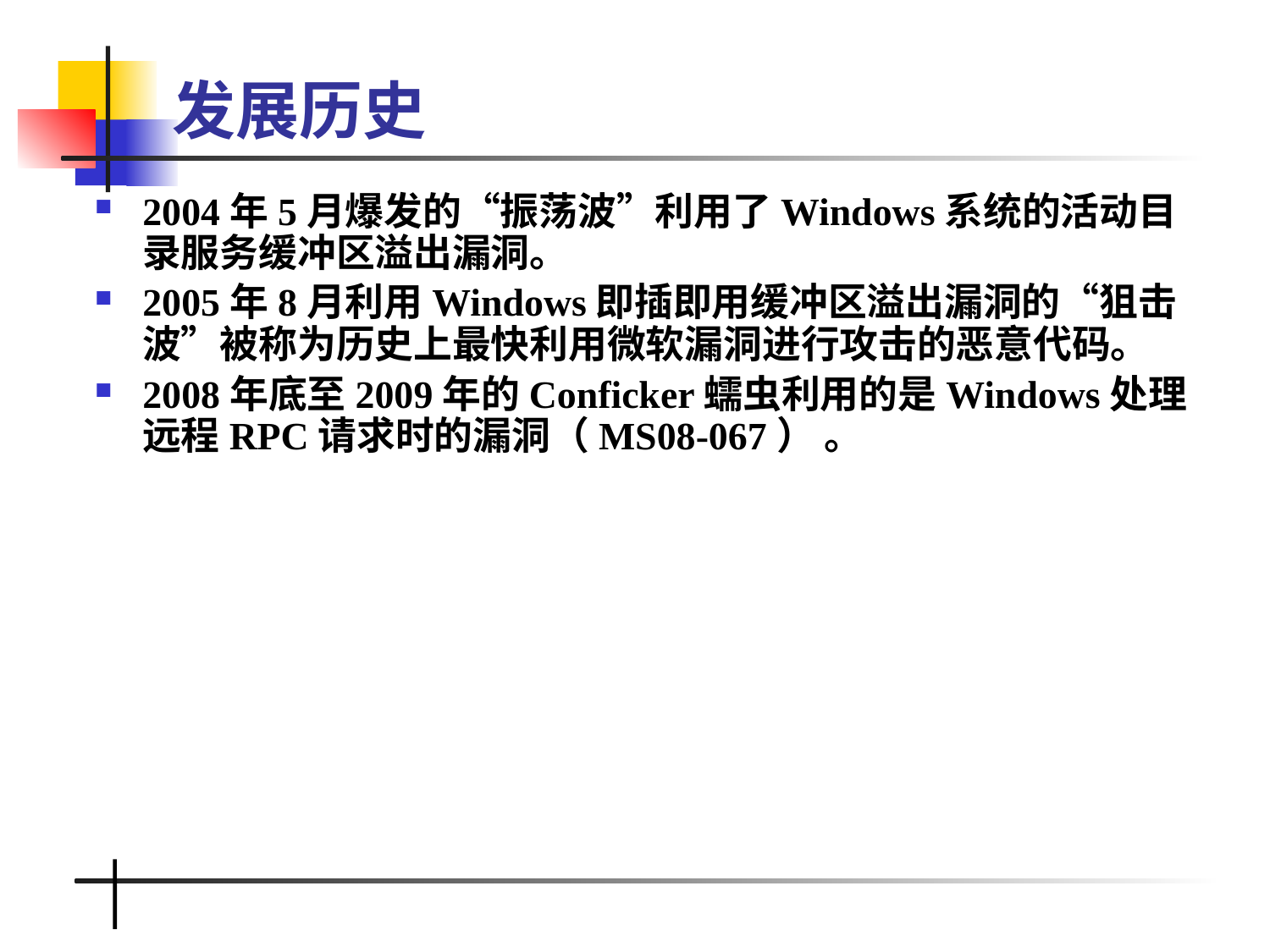

# 发展历史
2004年5月爆发的“振荡波”利用了Windows系统的活动目录服务缓冲区溢出漏洞。
2005年8月利用Windows即插即用缓冲区溢出漏洞的“狙击波”被称为历史上最快利用微软漏洞进行攻击的恶意代码。
2008年底至2009年的Conficker蠕虫利用的是Windows处理远程RPC请求时的漏洞（MS08-067） 。